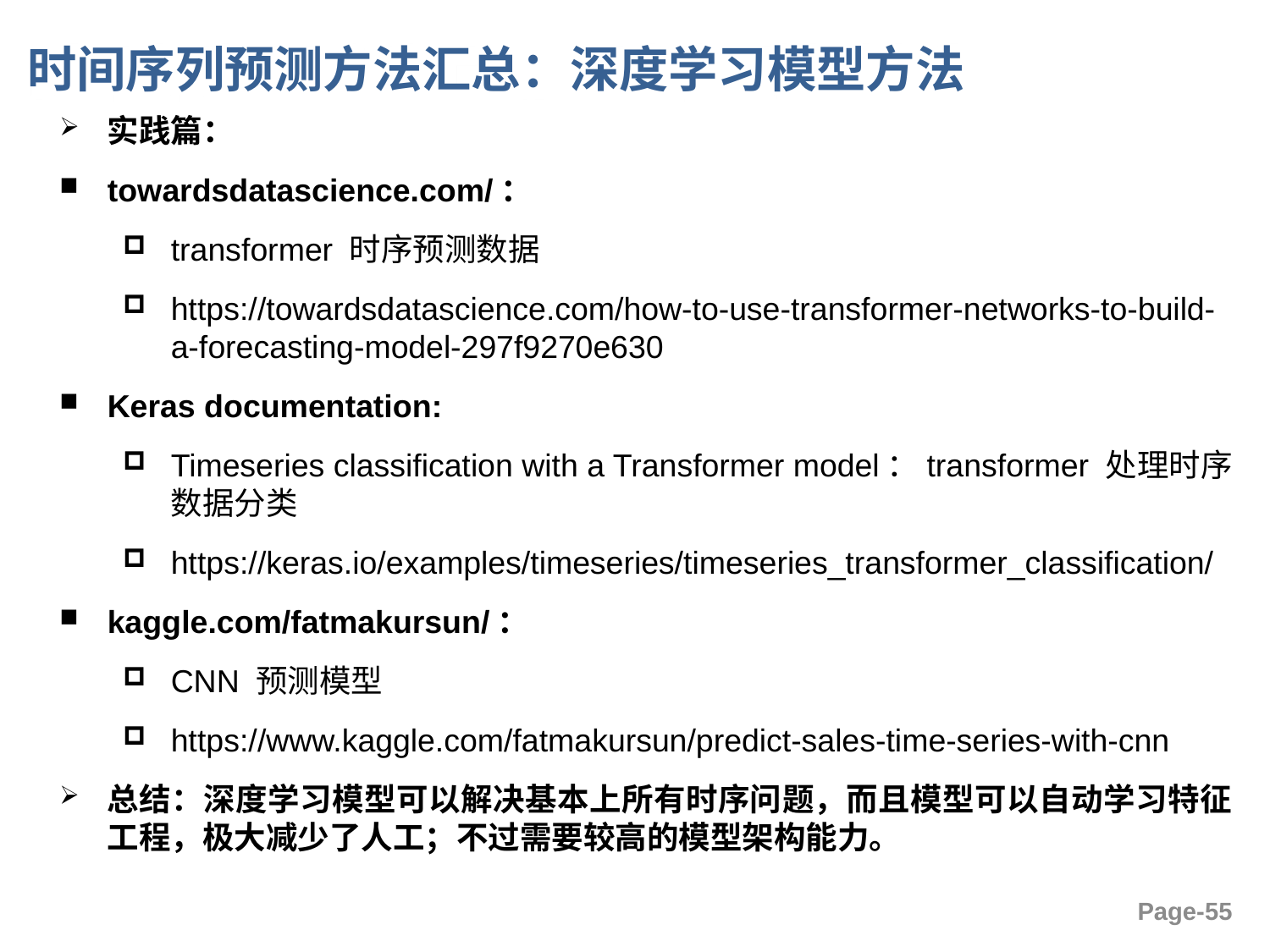

# 时间序列预测方法汇总：深度学习模型方法
实践篇：
towardsdatascience.com/：
transformer 时序预测数据
https://towardsdatascience.com/how-to-use-transformer-networks-to-build-a-forecasting-model-297f9270e630
Keras documentation:
Timeseries classification with a Transformer model：transformer 处理时序数据分类
https://keras.io/examples/timeseries/timeseries_transformer_classification/
kaggle.com/fatmakursun/：
CNN 预测模型
https://www.kaggle.com/fatmakursun/predict-sales-time-series-with-cnn
总结：深度学习模型可以解决基本上所有时序问题，而且模型可以自动学习特征工程，极大减少了人工；不过需要较高的模型架构能力。
Page-55